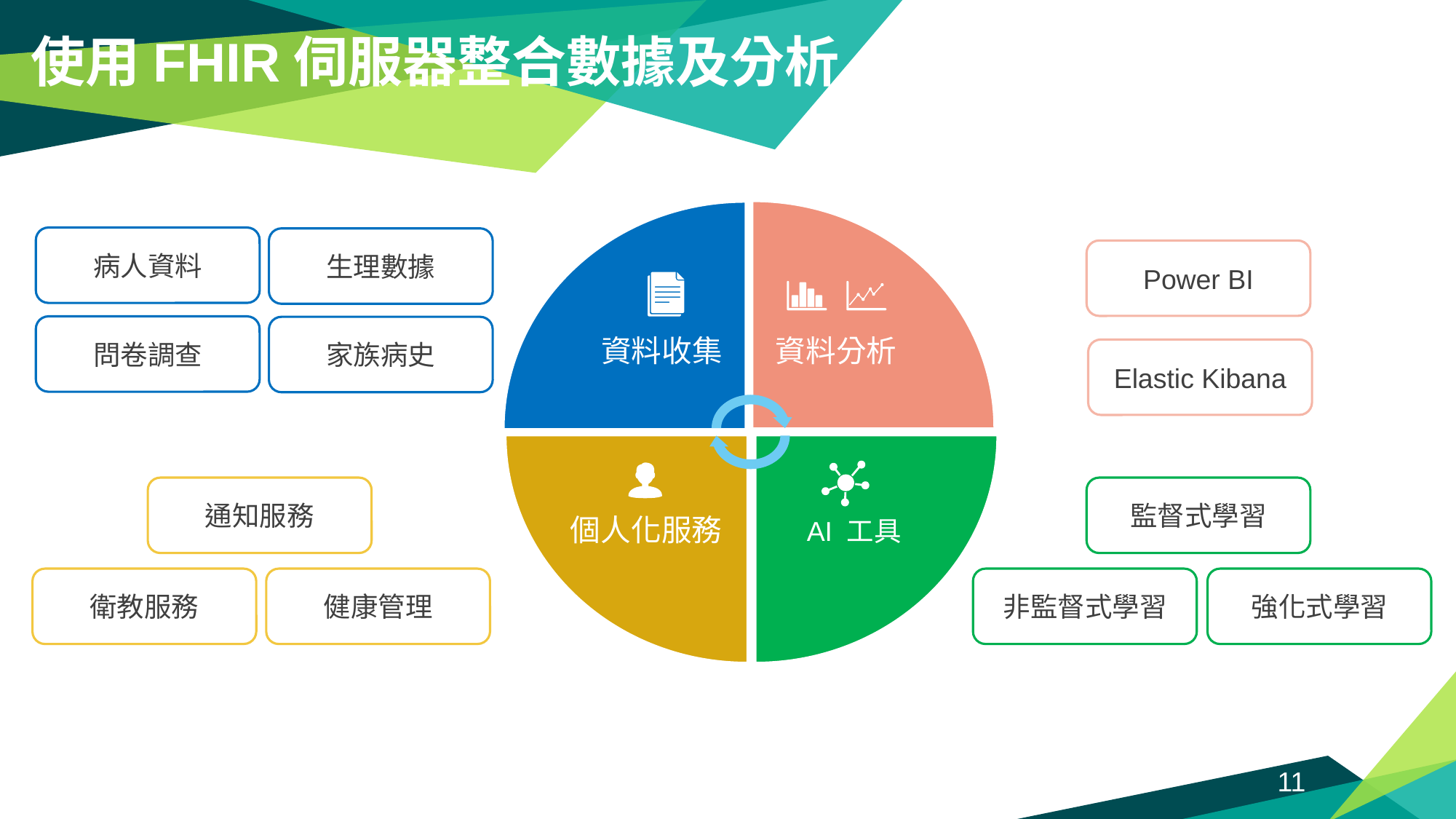

使用FHIR伺服器整合數據及分析

資料分析
資料收集

個人化服務
AI 工具

病人資料
生理數據
Power BI

問卷調查
家族病史
Elastic Kibana

通知服務
監督式學習
衛教服務
健康管理
非監督式學習
強化式學習
11